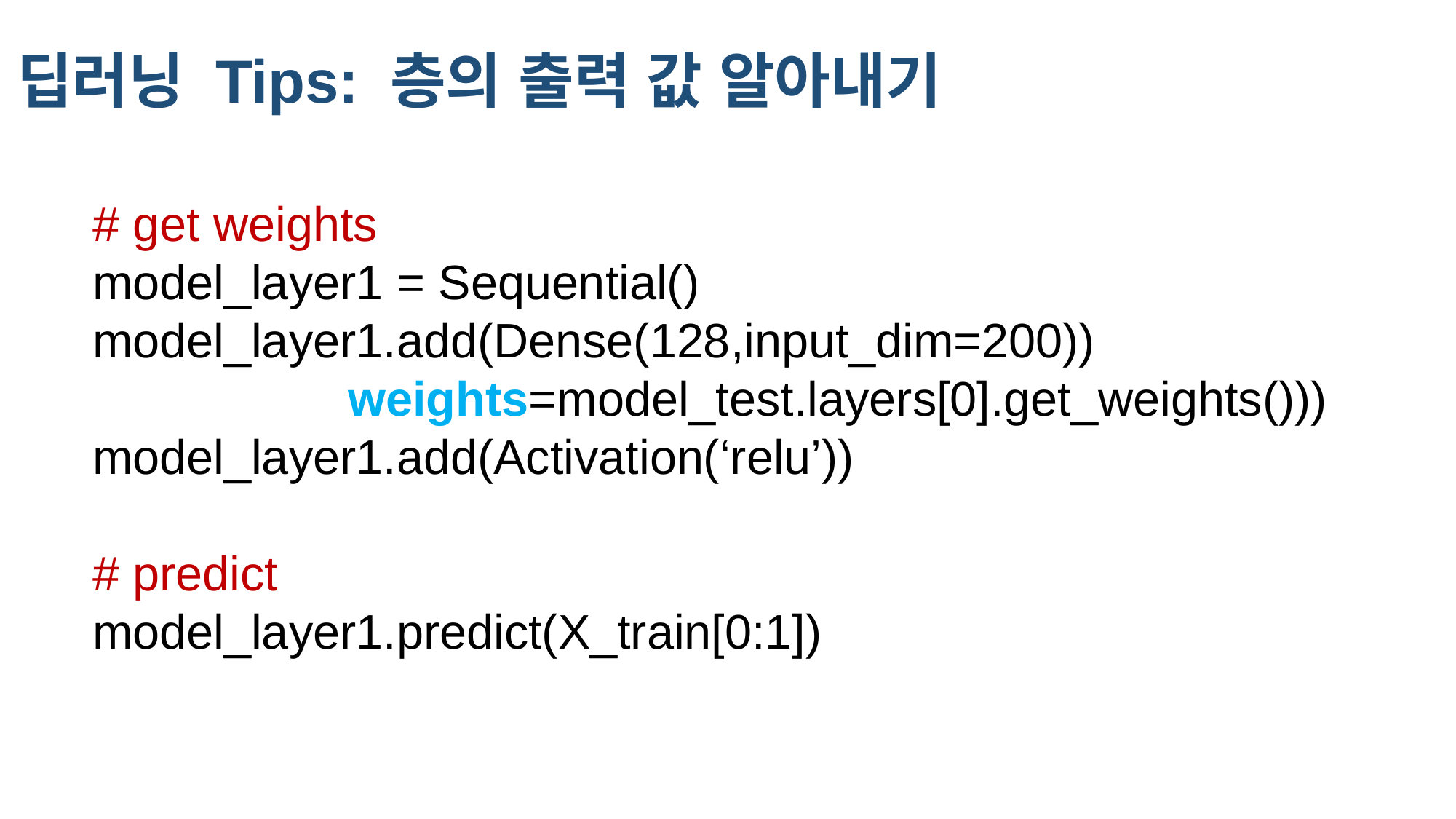

딥러닝 Tips: 층의 출력 값 알아내기
# get weights
model_layer1 = Sequential()
model_layer1.add(Dense(128,input_dim=200))
                   weights=model_test.layers[0].get_weights()))
model_layer1.add(Activation(‘relu’))

# predict
model_layer1.predict(X_train[0:1])